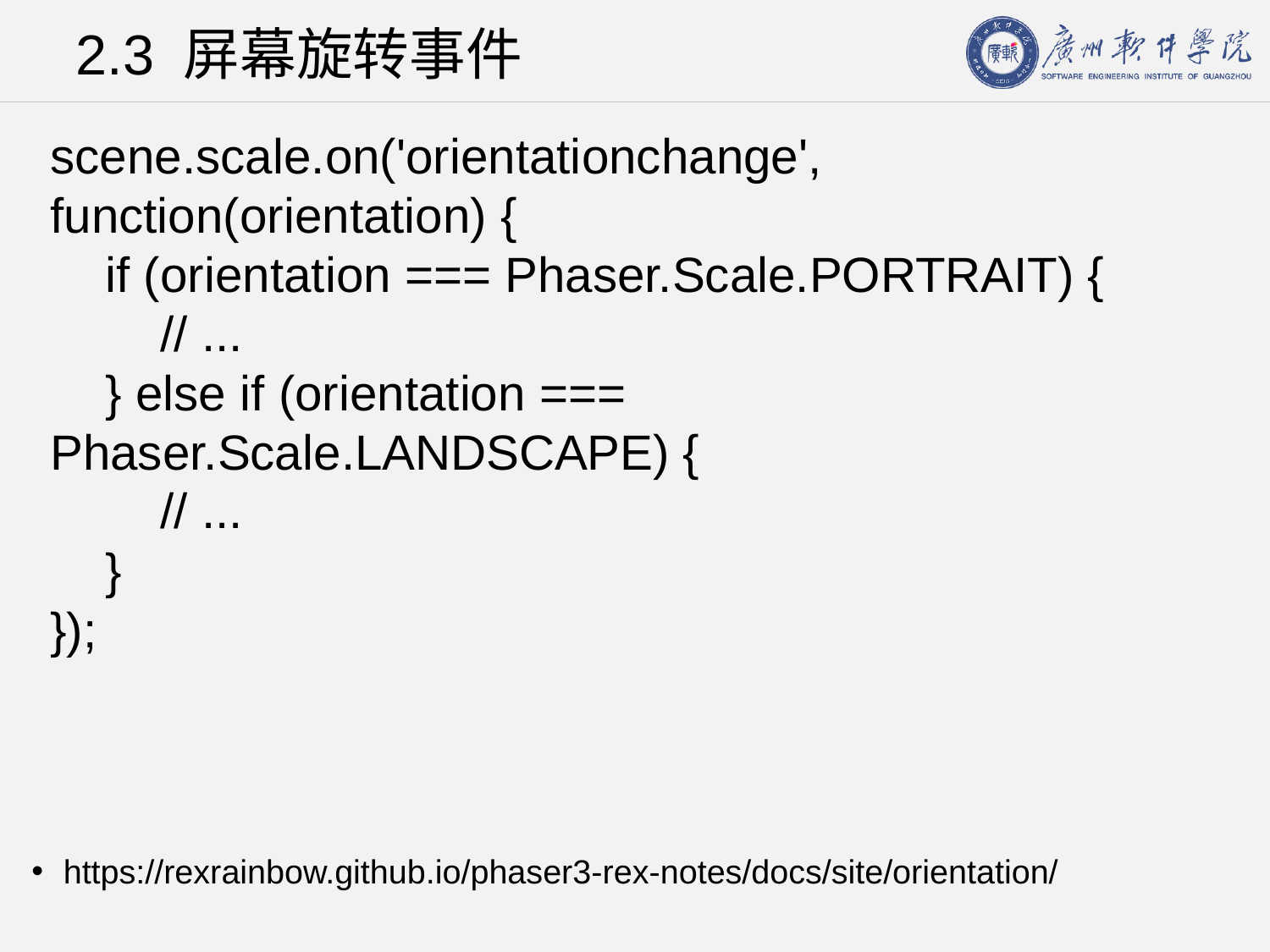

# 2.3 屏幕旋转事件
scene.scale.on('orientationchange', function(orientation) {
    if (orientation === Phaser.Scale.PORTRAIT) {
        // ...
    } else if (orientation === Phaser.Scale.LANDSCAPE) {
        // ...
    }
});
https://rexrainbow.github.io/phaser3-rex-notes/docs/site/orientation/